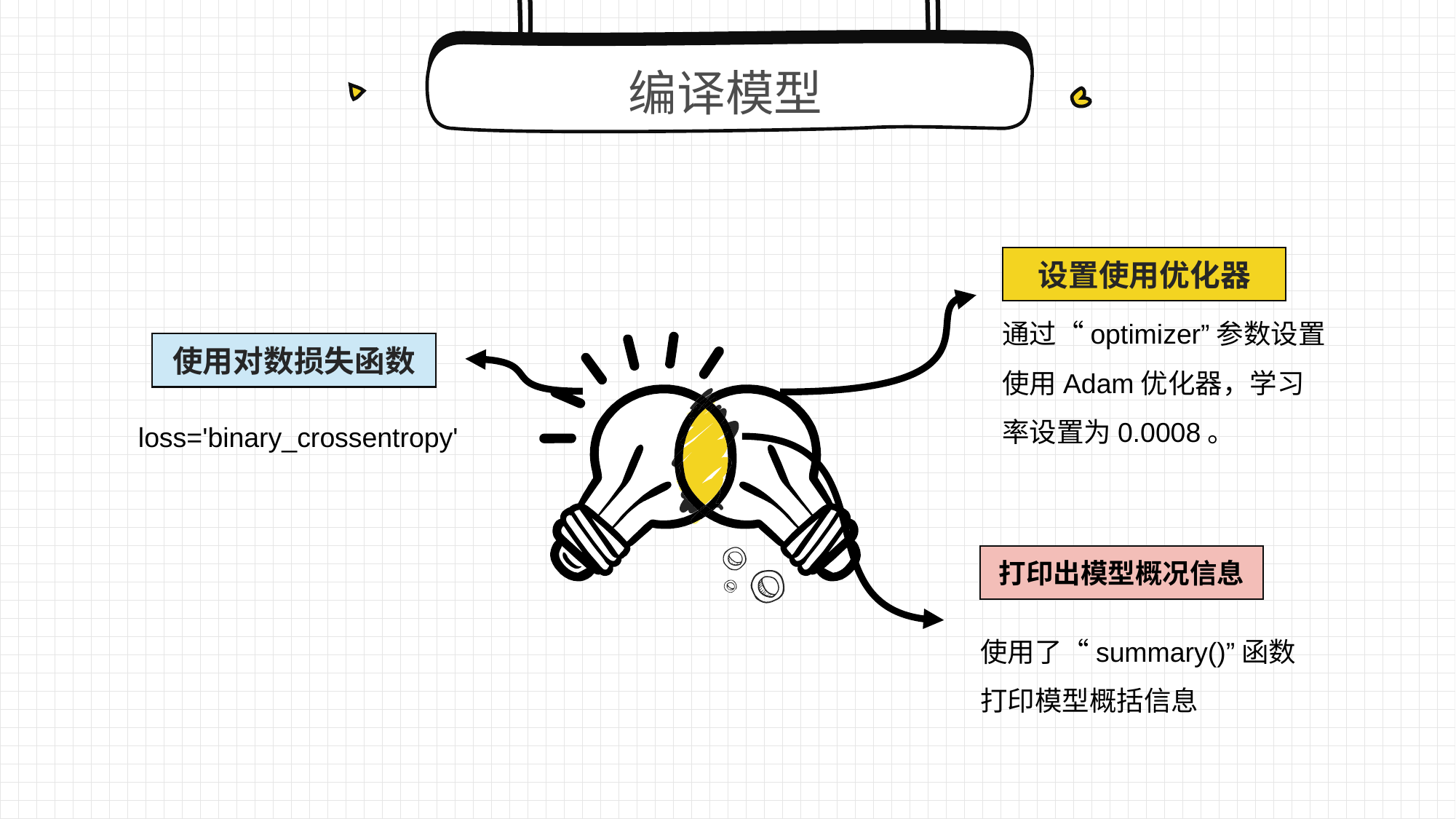

编译模型
设置使用优化器
通过“optimizer”参数设置使用Adam优化器，学习率设置为0.0008。

使用对数损失函数
loss='binary_crossentropy'
打印出模型概况信息
使用了“summary()”函数打印模型概括信息